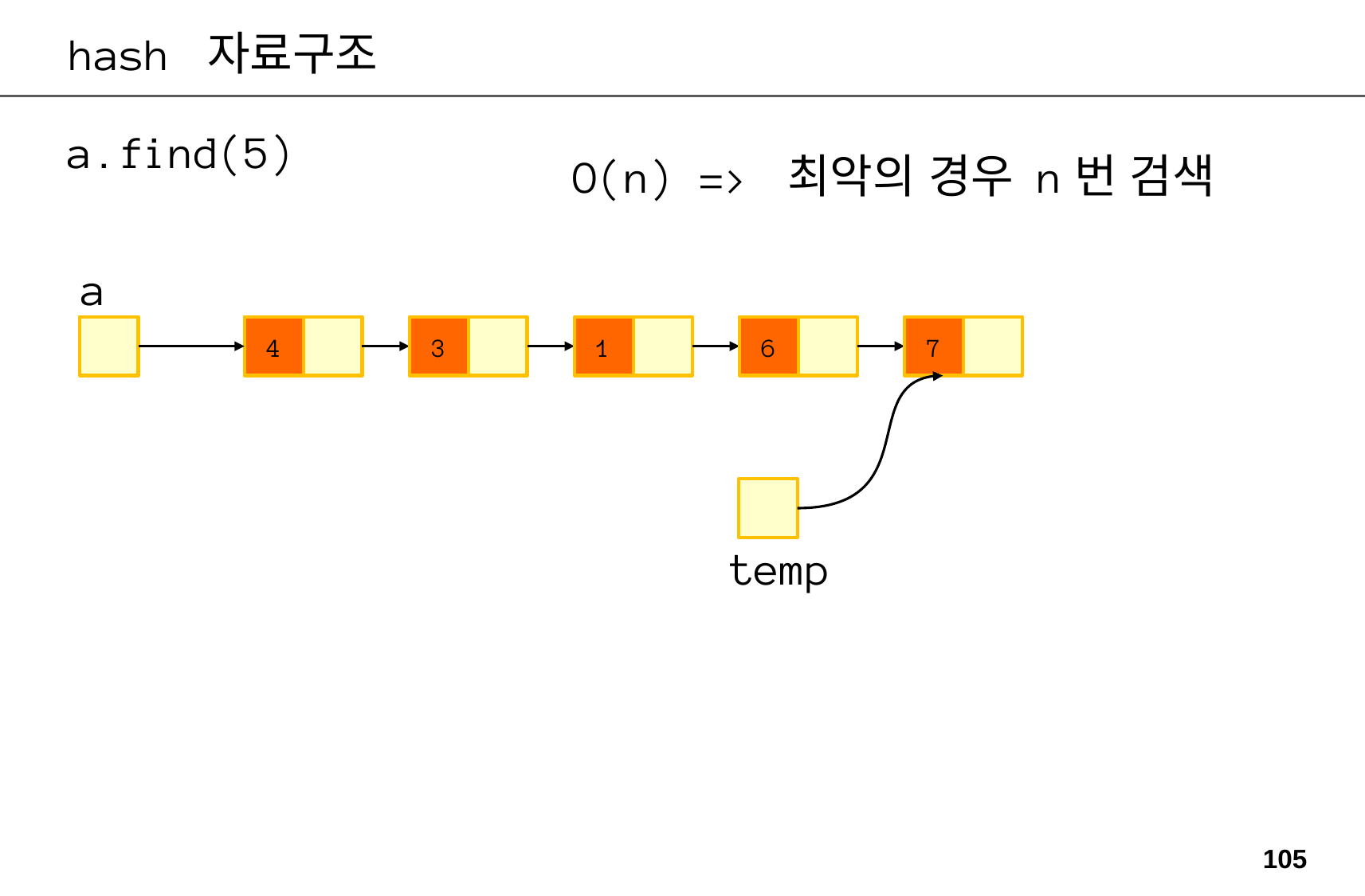

hash 자료구조
a.find(5)
O(n) => 최악의 경우 n번 검색
a

4
3
1
6
7

temp